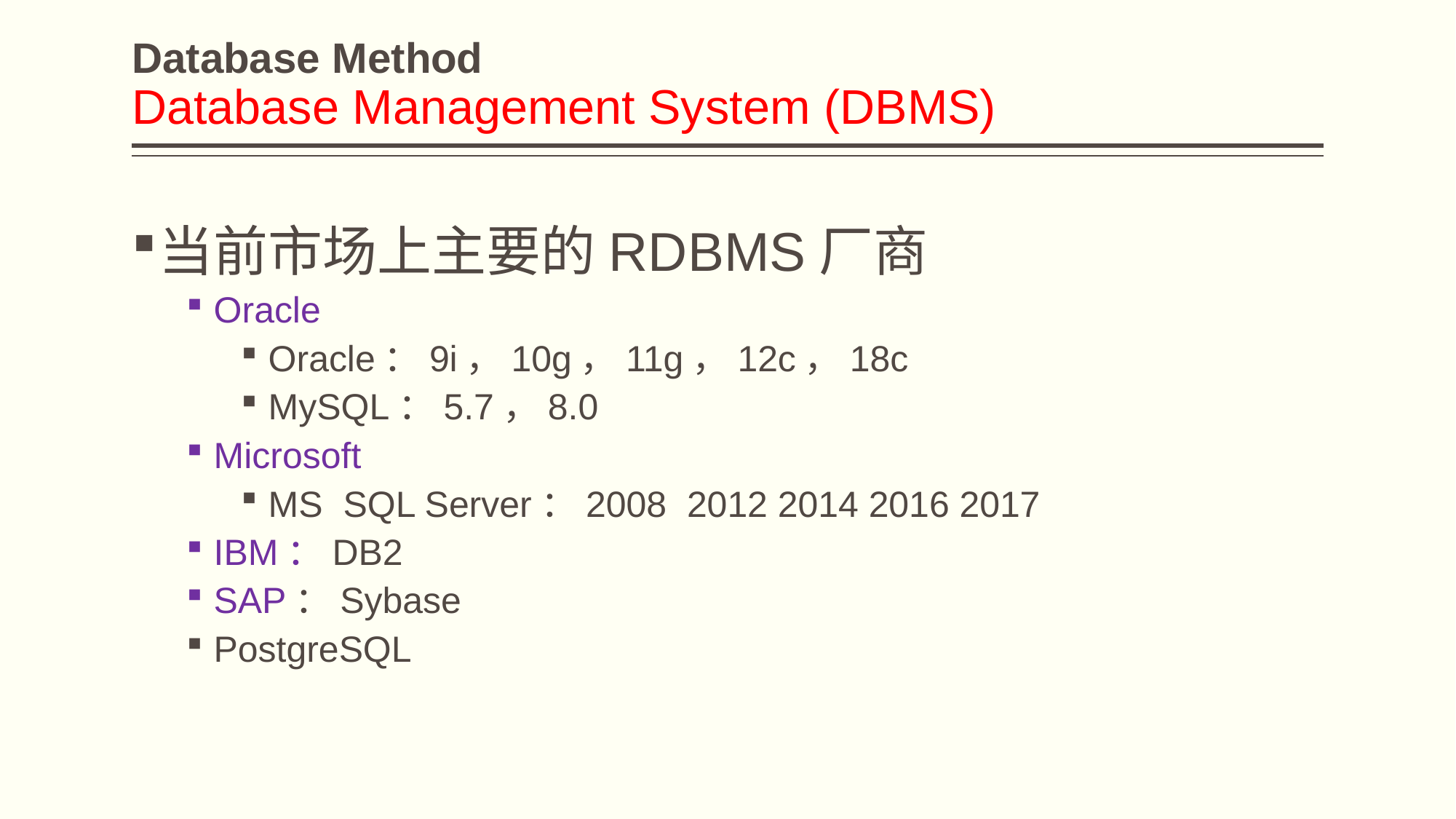

# Database Method Database Management System (DBMS)
当前市场上主要的RDBMS厂商
Oracle
Oracle：9i，10g，11g，12c，18c
MySQL：5.7，8.0
Microsoft
MS  SQL Server：2008  2012 2014 2016 2017
IBM：DB2
SAP：Sybase
PostgreSQL